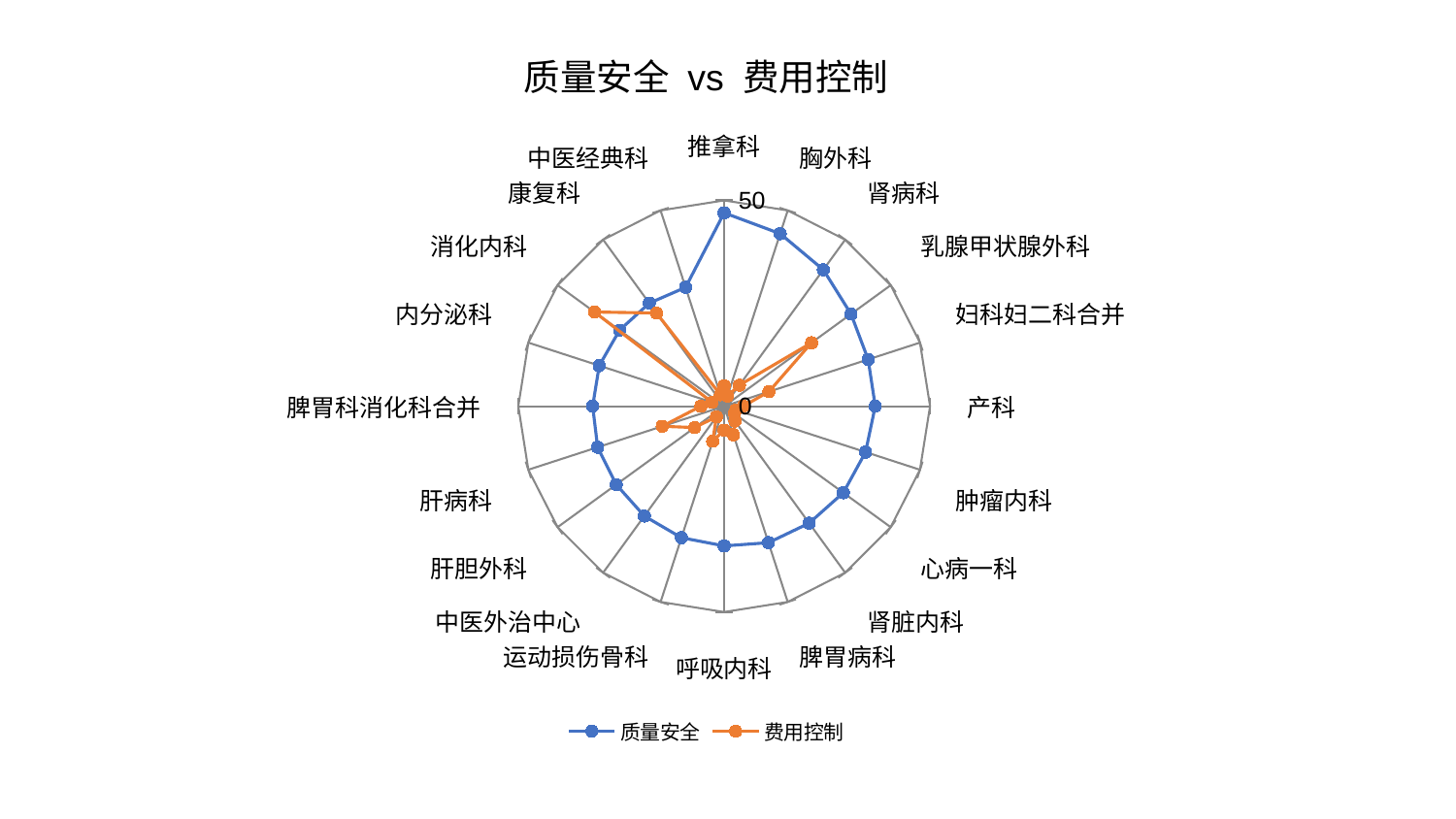

### Chart: 质量安全 vs 费用控制

| Category | 质量安全 | 费用控制 |
|---|---|---|
| 推拿科 | 46.97688171038636 | 4.9795719892922286 |
| 胸外科 | 44.0624077213205 | 2.598553396269057 |
| 肾病科 | 40.97601979805489 | 6.303893825534306 |
| 乳腺甲状腺外科 | 38.08709583033759 | 26.253419267144242 |
| 妇科妇二科合并 | 36.779673840775345 | 11.432780563848164 |
| 产科 | 36.69744931246755 | 4.659097069993843 |
| 肿瘤内科 | 36.111715996243966 | 2.983906653987707 |
| 心病一科 | 35.77675389272137 | 3.1158270187408714 |
| 肾脏内科 | 35.12330223916843 | 4.481596677700383 |
| 脾胃病科 | 34.86456781019413 | 7.293987950084332 |
| 呼吸内科 | 33.9443648679642 | 5.833174329791312 |
| 运动损伤骨科 | 33.602511241815975 | 8.969092690333902 |
| 中医外治中心 | 32.98602396671741 | 3.1855361672045617 |
| 肝胆外科 | 32.40234491843003 | 8.855185025360267 |
| 肝病科 | 32.310021503407924 | 15.825327260750665 |
| 脾胃科消化科合并 | 31.93447921910992 | 5.655960923070885 |
| 内分泌科 | 31.901691743958658 | 3.054036772238092 |
| 消化内科 | 31.41207993338537 | 38.92239579775596 |
| 康复科 | 30.943759693864894 | 27.984025074080332 |
| 中医经典科 | 30.35028429620084 | 2.9208925232823337 |
7